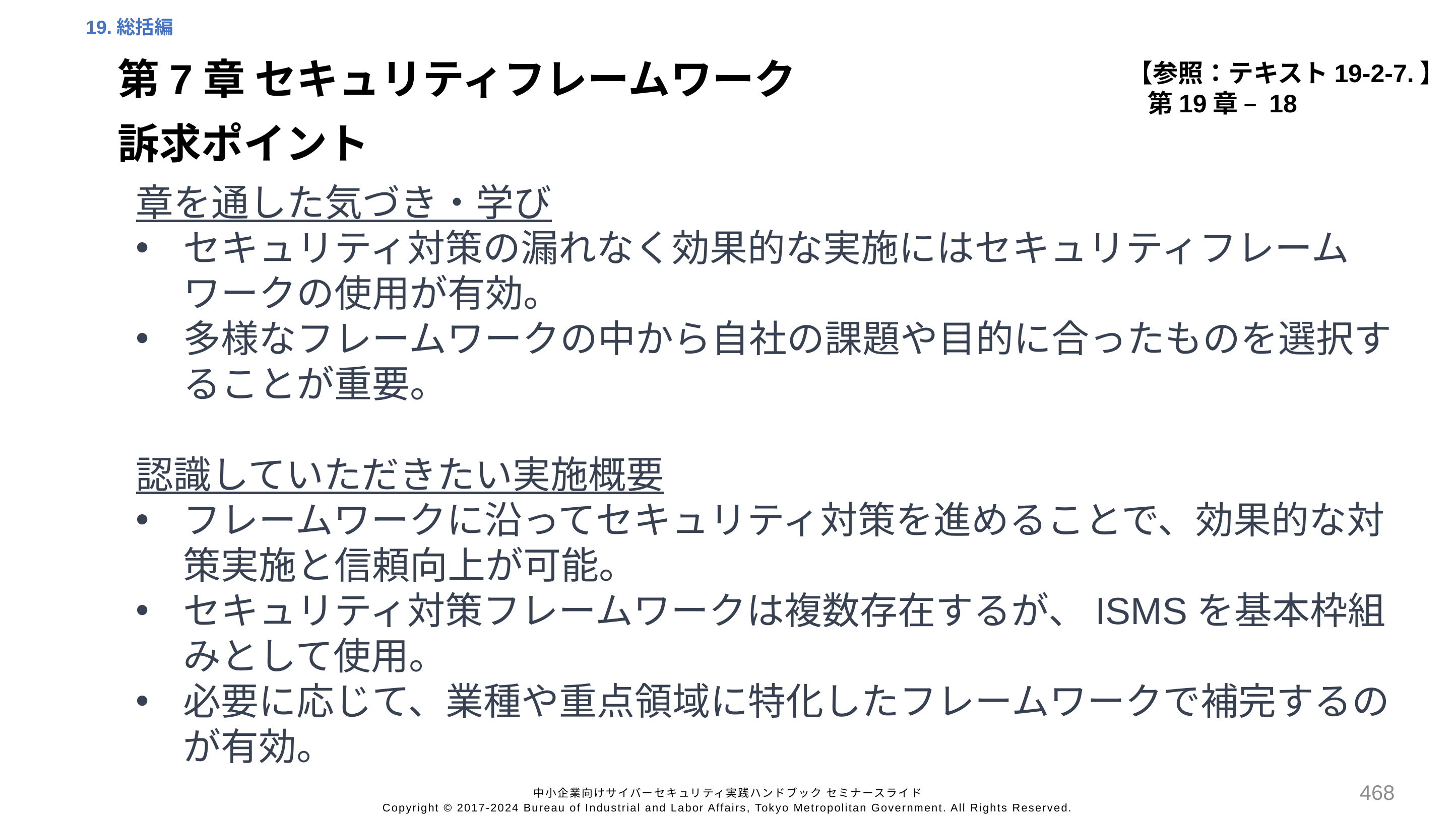

19.総括編
【参照：テキスト19-2-7.】
第19章 – 18
第7章 セキュリティフレームワーク
訴求ポイント
章を通した気づき・学び
セキュリティ対策の漏れなく効果的な実施にはセキュリティフレームワークの使用が有効。
多様なフレームワークの中から自社の課題や目的に合ったものを選択することが重要。

認識していただきたい実施概要
フレームワークに沿ってセキュリティ対策を進めることで、効果的な対策実施と信頼向上が可能。
セキュリティ対策フレームワークは複数存在するが、ISMSを基本枠組みとして使用。
必要に応じて、業種や重点領域に特化したフレームワークで補完するのが有効。
468